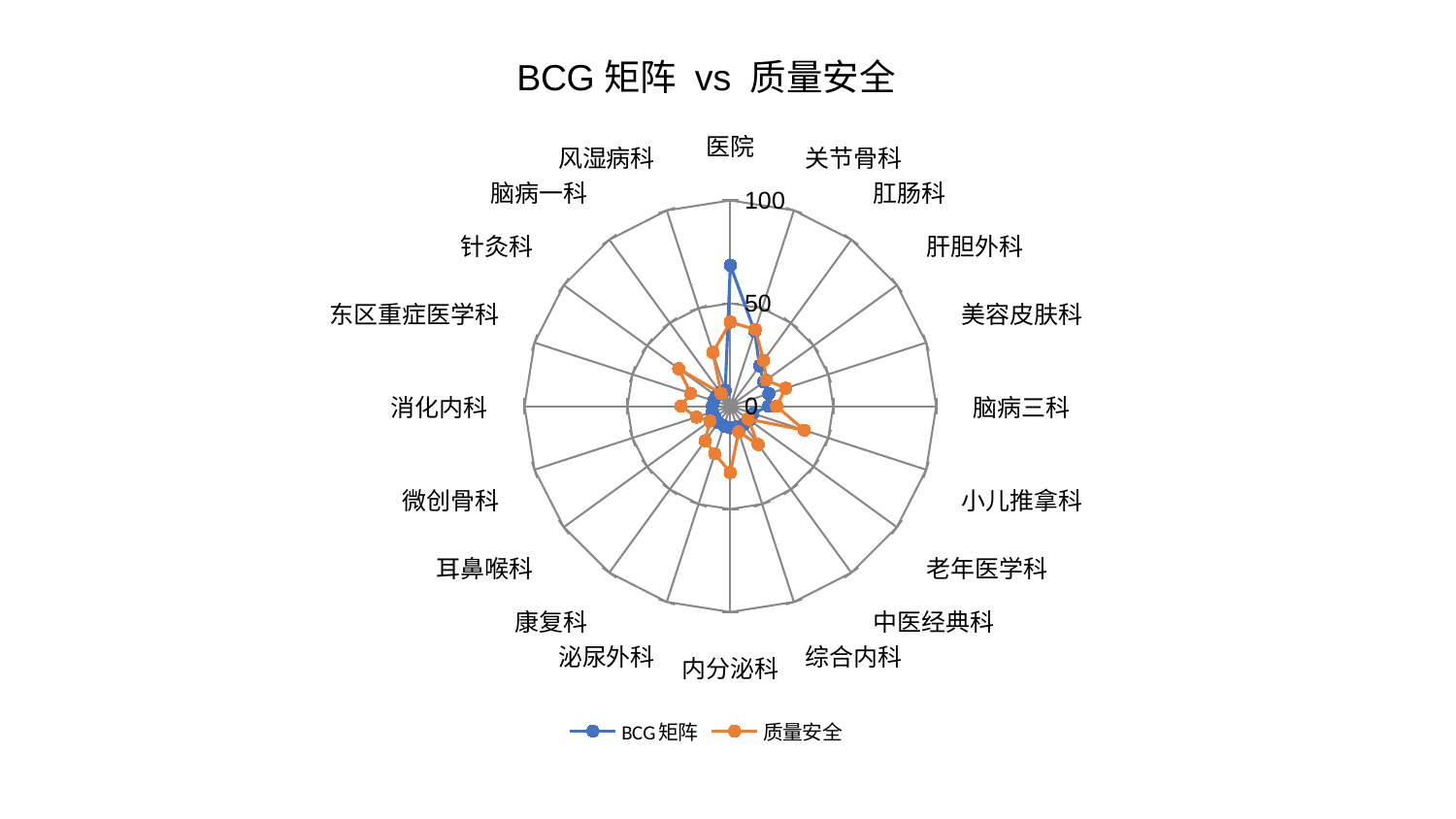

### Chart: BCG矩阵 vs 质量安全

| Category | BCG矩阵 | 质量安全 |
|---|---|---|
| 医院 | 68.52547125294248 | 40.88118051619231 |
| 关节骨科 | 38.20016048199426 | 39.19442281096952 |
| 肛肠科 | 24.20158674822101 | 27.485194178685738 |
| 肝胆外科 | 20.038416766297953 | 21.58237896597219 |
| 美容皮肤科 | 19.724909388313264 | 28.28053008594543 |
| 脑病三科 | 18.673833893126904 | 22.448574024488565 |
| 小儿推拿科 | 11.512549614066101 | 37.789039028156495 |
| 老年医学科 | 11.508962933388418 | 10.696439345474001 |
| 中医经典科 | 10.91289607054751 | 23.02243316458235 |
| 综合内科 | 10.489370449853757 | 13.140856979096208 |
| 内分泌科 | 10.482088472494263 | 32.25167530799284 |
| 泌尿外科 | 10.078195781185325 | 24.367538968407032 |
| 康复科 | 9.89382991903243 | 20.76991327669602 |
| 耳鼻喉科 | 9.233506660040886 | 12.263540021876205 |
| 微创骨科 | 9.194917155108605 | 17.29451751217953 |
| 消化内科 | 8.721073502363042 | 24.04633597158311 |
| 东区重症医学科 | 8.449113483517033 | 20.294830254493817 |
| 针灸科 | 8.4419849091973 | 31.016212884816035 |
| 脑病一科 | 8.29805461896681 | 7.617088760446256 |
| 风湿病科 | 8.066326486037166 | 27.473837702317905 |
76